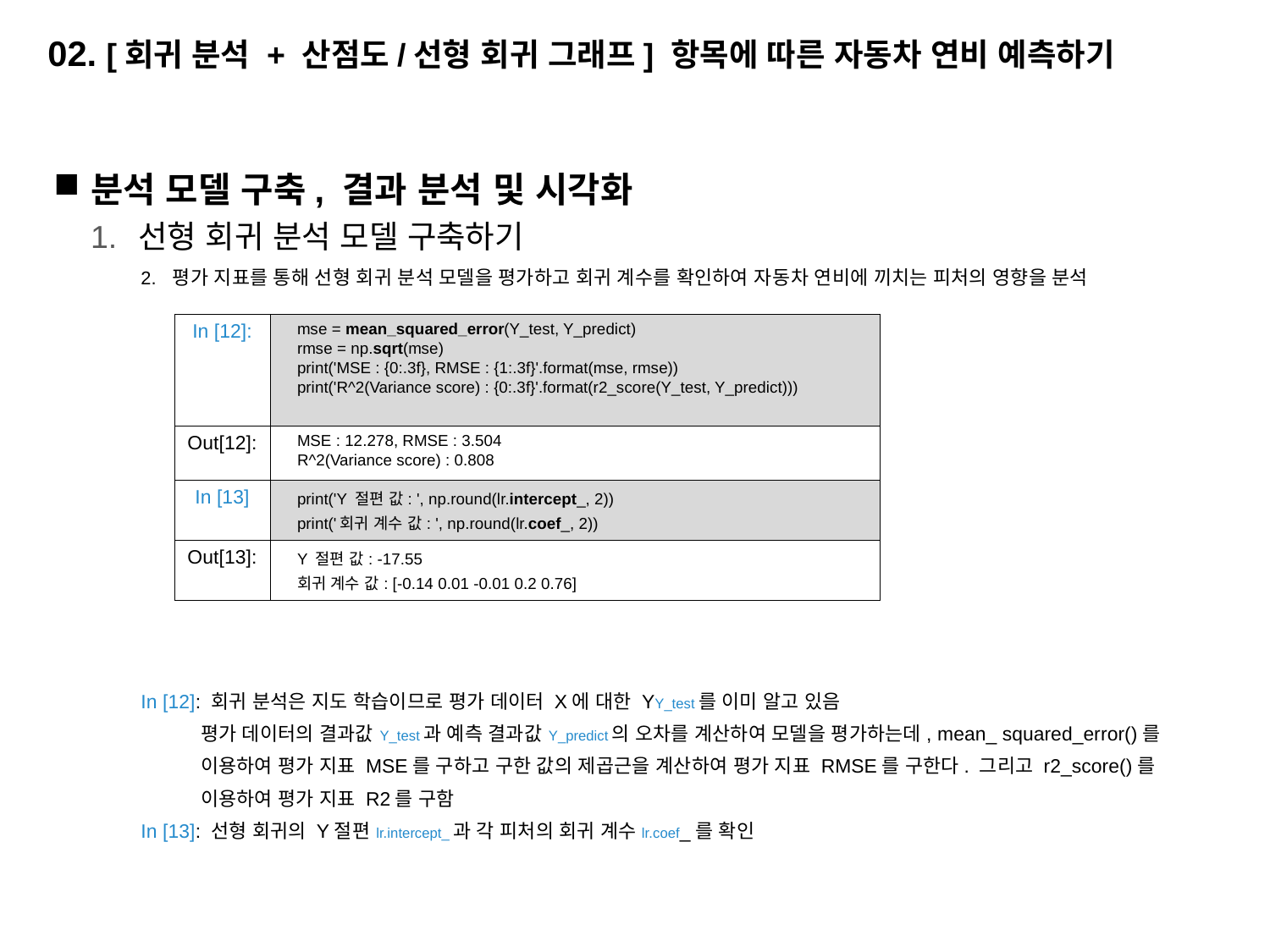

# 02. [회귀 분석 + 산점도/선형 회귀 그래프] 항목에 따른 자동차 연비 예측하기
분석 모델 구축, 결과 분석 및 시각화
선형 회귀 분석 모델 구축하기
평가 지표를 통해 선형 회귀 분석 모델을 평가하고 회귀 계수를 확인하여 자동차 연비에 끼치는 피처의 영향을 분석

In [12]: 회귀 분석은 지도 학습이므로 평가 데이터 X에 대한 YY_test를 이미 알고 있음
          평가 데이터의 결과값 Y_test과 예측 결과값 Y_predict의 오차를 계산하여 모델을 평가하는데, mean_ squared_error()를
          이용하여 평가 지표 MSE를 구하고 구한 값의 제곱근을 계산하여 평가 지표 RMSE를 구한다. 그리고 r2_score()를
          이용하여 평가 지표 R2를 구함
In [13]: 선형 회귀의 Y절편 lr.intercept_과 각 피처의 회귀 계수lr.coef_를 확인
| In [12]: | mse = mean\_squared\_error(Y\_test, Y\_predict) rmse = np.sqrt(mse) print('MSE : {0:.3f}, RMSE : {1:.3f}'.format(mse, rmse)) print('R^2(Variance score) : {0:.3f}'.format(r2\_score(Y\_test, Y\_predict))) |
| --- | --- |
| Out[12]: | MSE : 12.278, RMSE : 3.504 R^2(Variance score) : 0.808 |
| In [13] | print('Y 절편 값: ', np.round(lr.intercept\_, 2)) print('회귀 계수 값: ', np.round(lr.coef\_, 2)) |
| Out[13]: | Y 절편 값: -17.55 회귀 계수 값: [-0.14 0.01 -0.01 0.2 0.76] |